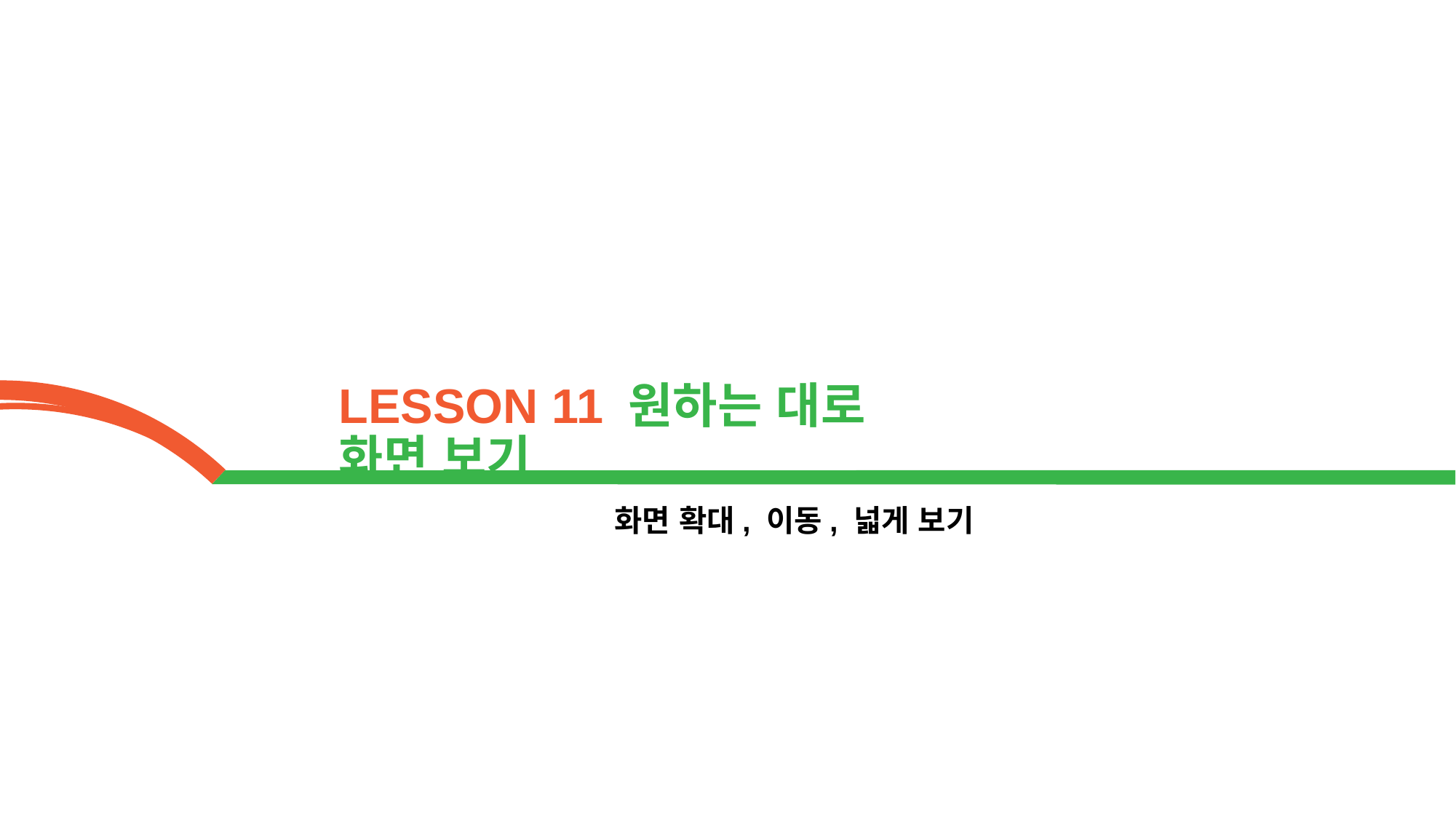

LESSON 11 원하는 대로 화면 보기
화면 확대, 이동, 넓게 보기